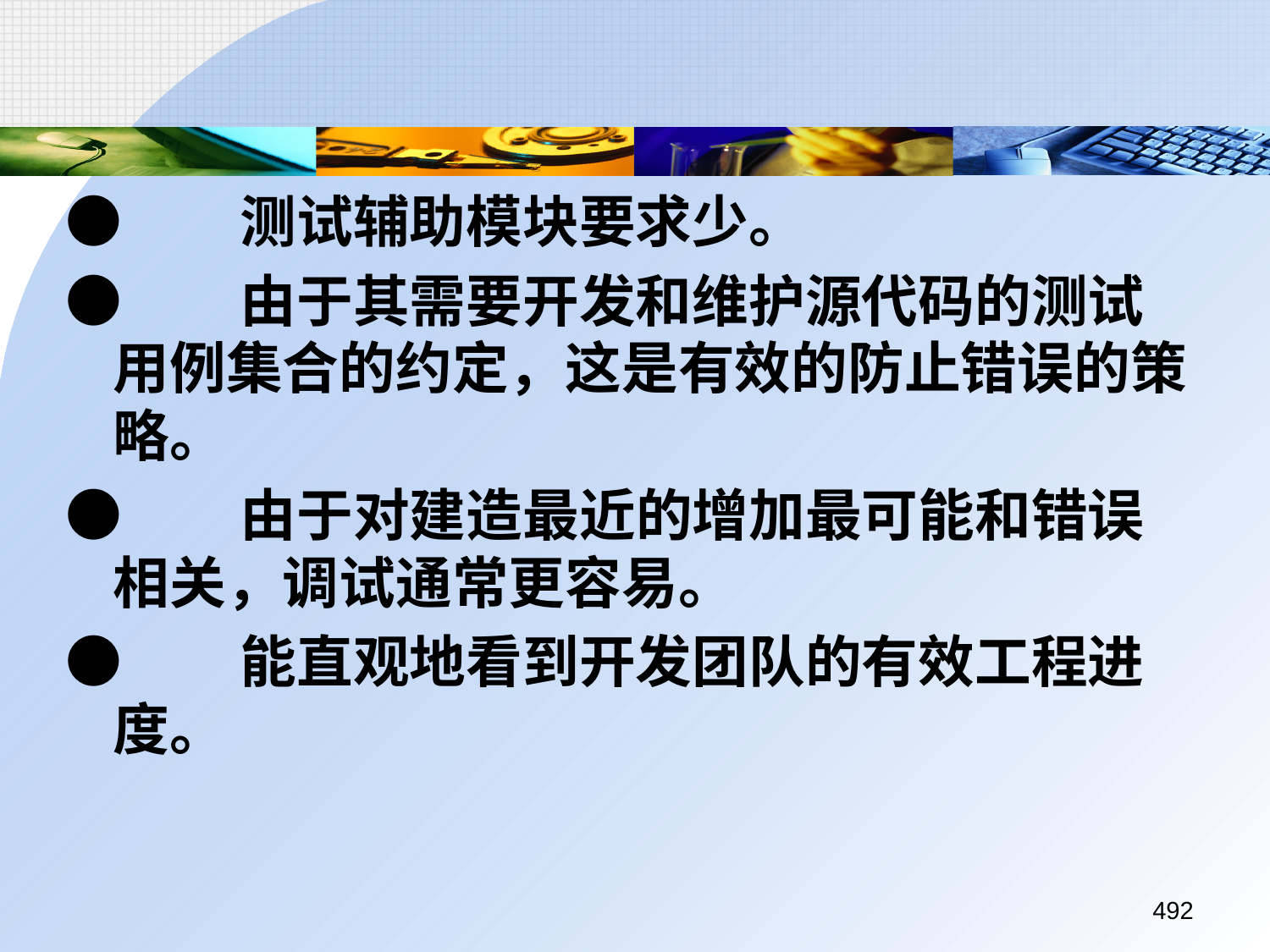

●	测试辅助模块要求少。
●	由于其需要开发和维护源代码的测试用例集合的约定，这是有效的防止错误的策略。
●	由于对建造最近的增加最可能和错误相关，调试通常更容易。
●	能直观地看到开发团队的有效工程进度。

492